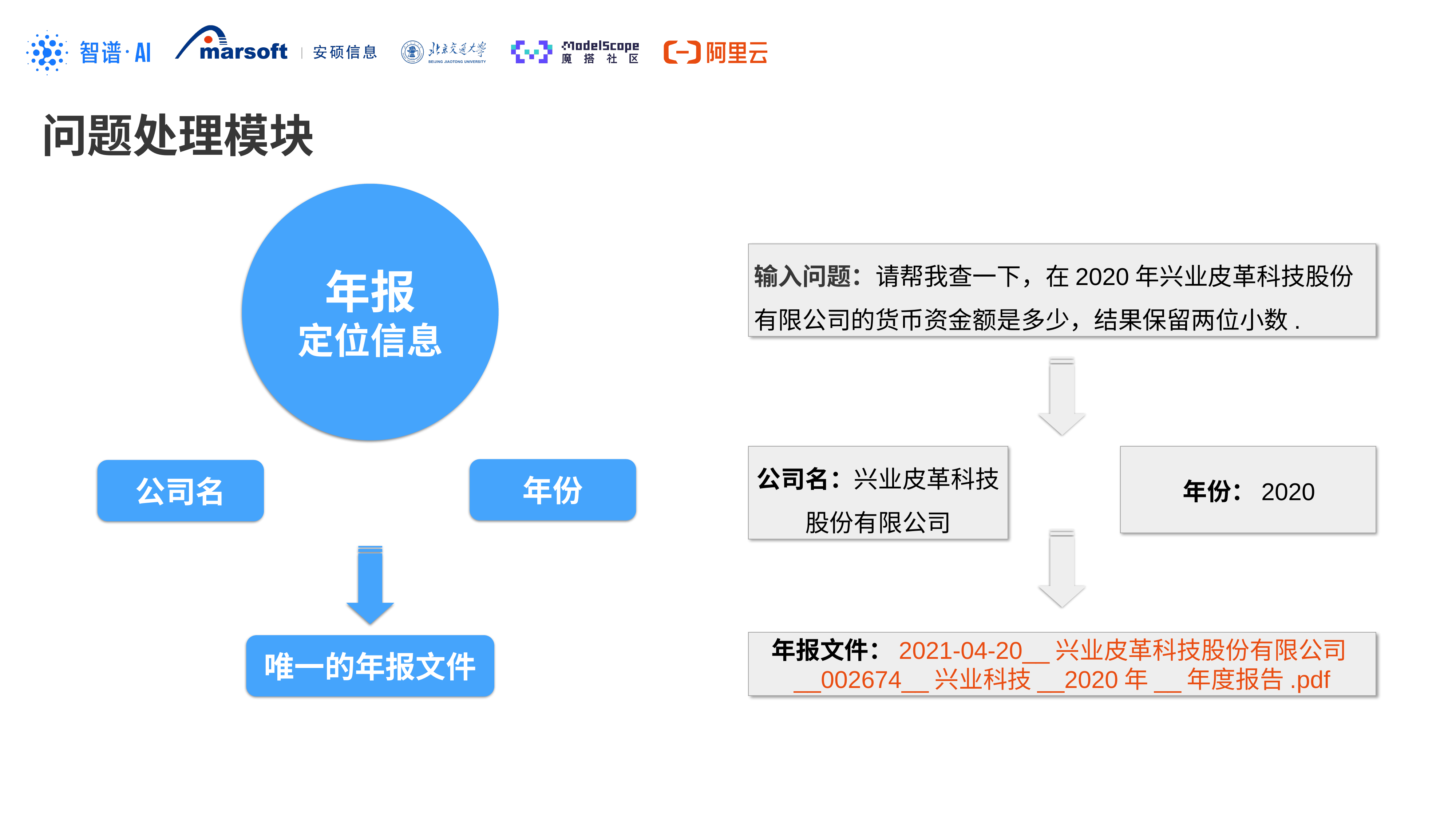

问题处理模块
年报
定位信息
输入问题：请帮我查一下，在2020年兴业皮革科技股份有限公司的货币资金额是多少，结果保留两位小数.

公司名：兴业皮革科技股份有限公司

年份
公司名
年份：2020

年报文件：2021-04-20__兴业皮革科技股份有限公司__002674__兴业科技__2020年__年度报告.pdf
唯一的年报文件